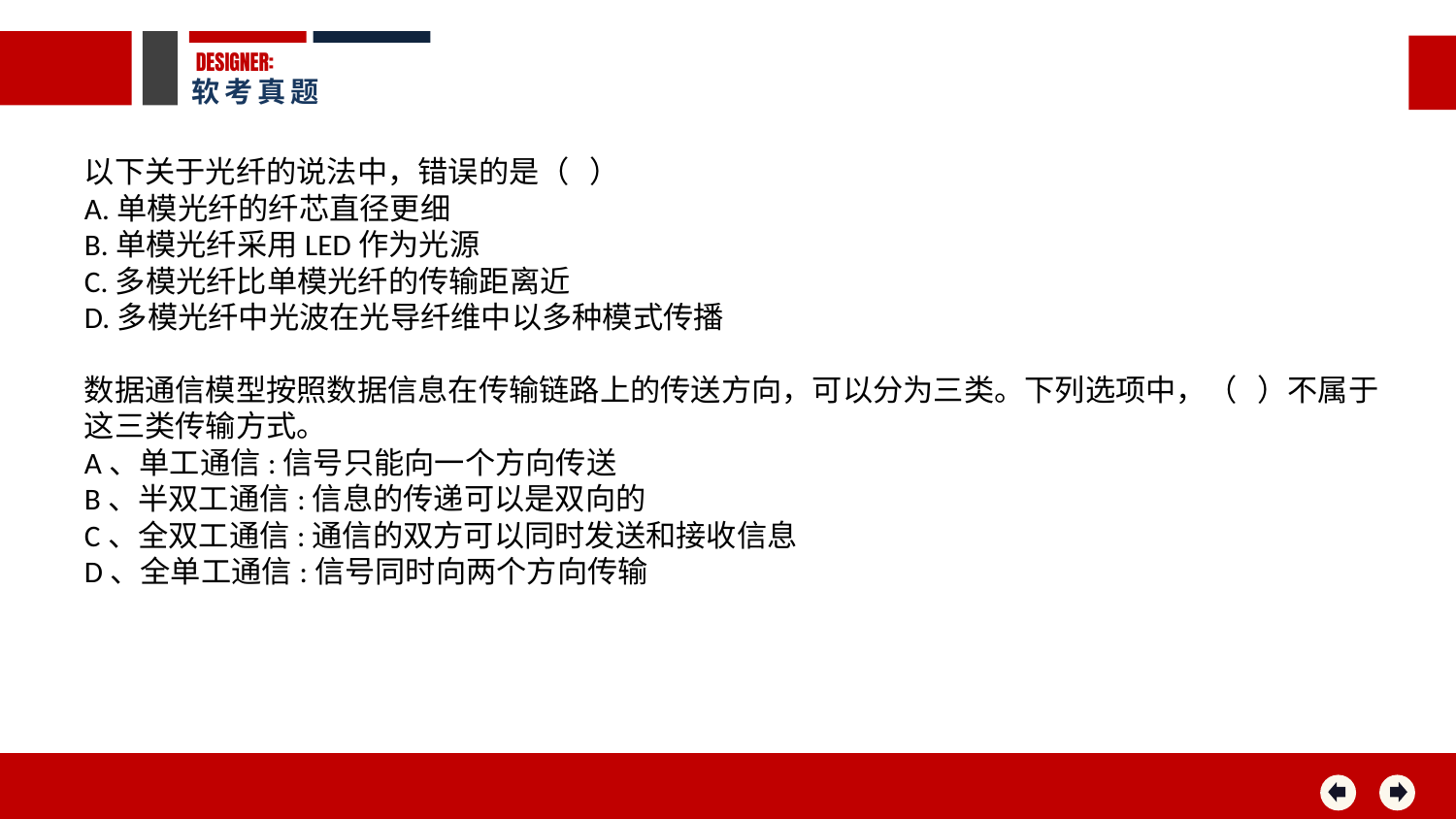

DESIGNER:
软考真题
以下关于光纤的说法中，错误的是（   ）
A.单模光纤的纤芯直径更细
B.单模光纤采用LED作为光源
C.多模光纤比单模光纤的传输距离近
D.多模光纤中光波在光导纤维中以多种模式传播

数据通信模型按照数据信息在传输链路上的传送方向，可以分为三类。下列选项中，（   ）不属于这三类传输方式。
A、单工通信:信号只能向一个方向传送
B、半双工通信:信息的传递可以是双向的
C、全双工通信:通信的双方可以同时发送和接收信息
D、全单工通信:信号同时向两个方向传输